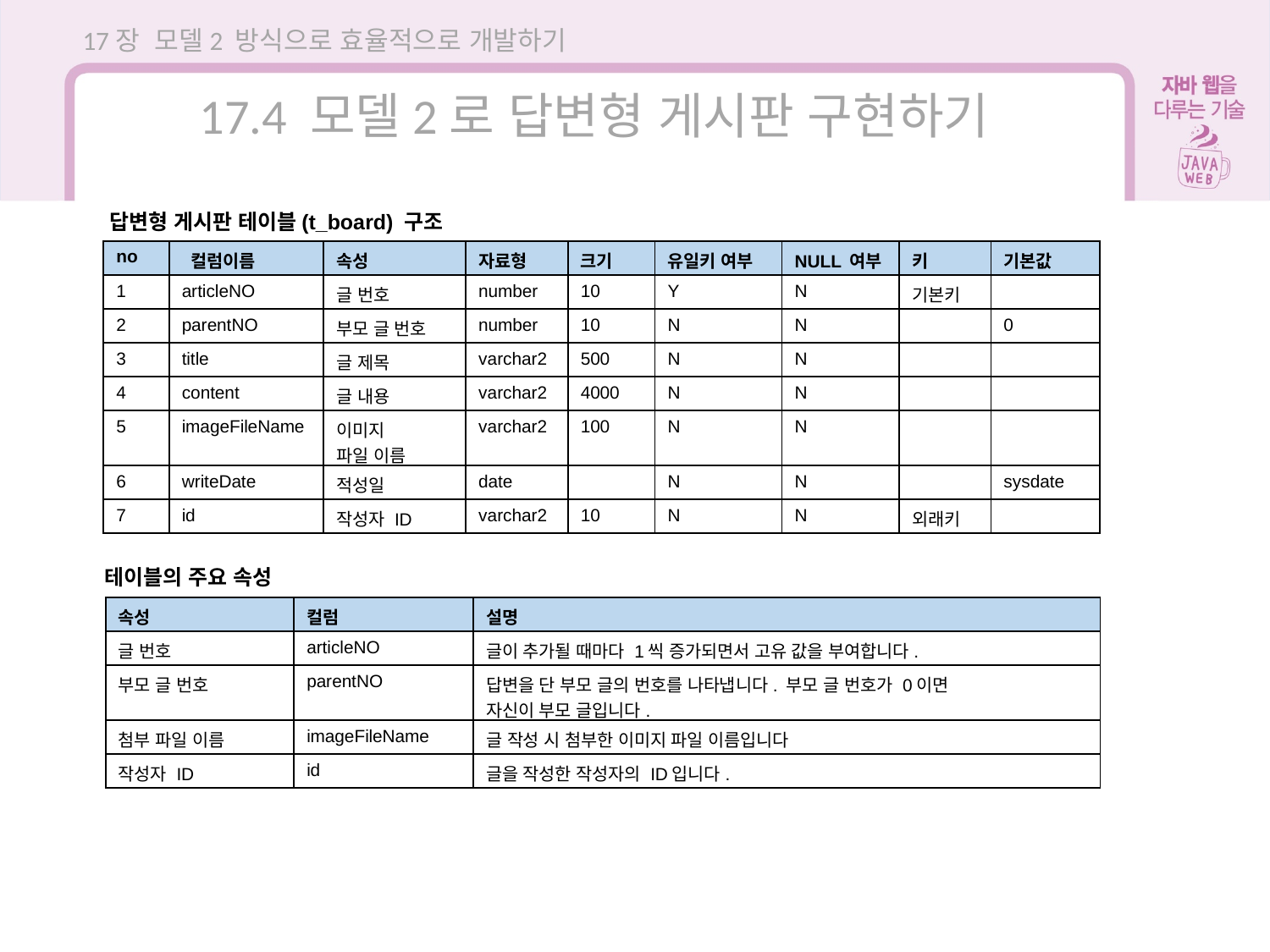

17장  모델2 방식으로 효율적으로 개발하기
17.4 모델2로 답변형 게시판 구현하기
답변형 게시판 테이블(t_board) 구조
| no | 컬럼이름 | 속성 | 자료형 | 크기 | 유일키 여부 | NULL 여부 | 키 | 기본값 |
| --- | --- | --- | --- | --- | --- | --- | --- | --- |
| 1 | articleNO | 글 번호 | number | 10 | Y | N | 기본키 |  |
| 2 | parentNO | 부모 글 번호 | number | 10 | N | N |  | 0 |
| 3 | title | 글 제목 | varchar2 | 500 | N | N |  |  |
| 4 | content | 글 내용 | varchar2 | 4000 | N | N |  |  |
| 5 | imageFileName | 이미지 파일 이름 | varchar2 | 100 | N | N |  |  |
| 6 | writeDate | 적성일 | date |  | N | N |  | sysdate |
| 7 | id | 작성자 ID | varchar2 | 10 | N | N | 외래키 |  |
테이블의 주요 속성
| 속성 | 컬럼 | 설명 |
| --- | --- | --- |
| 글 번호 | articleNO | 글이 추가될 때마다 1씩 증가되면서 고유 값을 부여합니다. |
| 부모 글 번호 | parentNO | 답변을 단 부모 글의 번호를 나타냅니다. 부모 글 번호가 0이면 자신이 부모 글입니다. |
| 첨부 파일 이름 | imageFileName | 글 작성 시 첨부한 이미지 파일 이름입니다 |
| 작성자 ID | id | 글을 작성한 작성자의 ID입니다. |